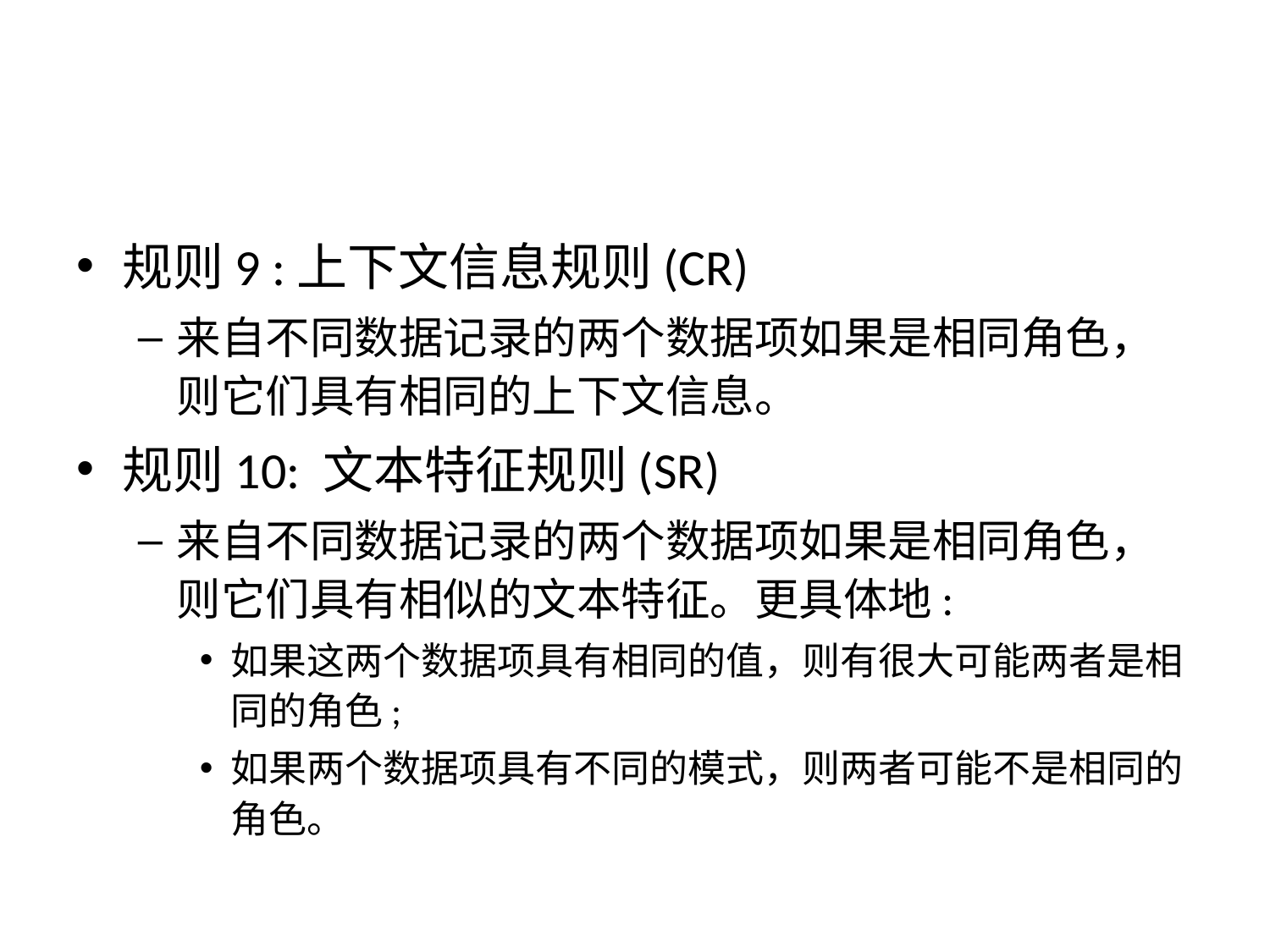

#
规则9 :上下文信息规则(CR)
来自不同数据记录的两个数据项如果是相同角色，则它们具有相同的上下文信息。
规则10: 文本特征规则(SR)
来自不同数据记录的两个数据项如果是相同角色，则它们具有相似的文本特征。更具体地:
如果这两个数据项具有相同的值，则有很大可能两者是相同的角色;
如果两个数据项具有不同的模式，则两者可能不是相同的角色。